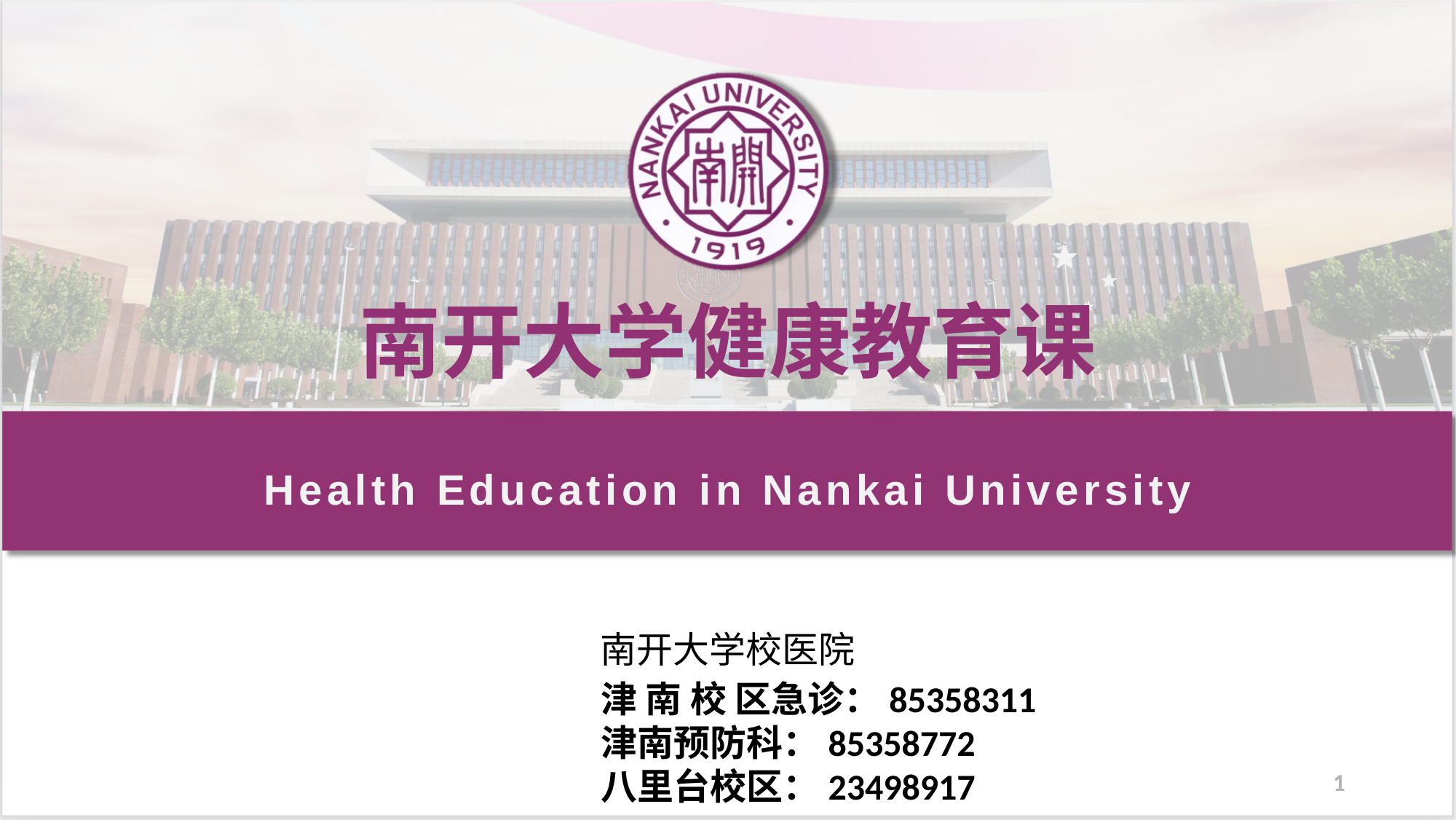

南开大学健康教育课

Health Education in Nankai University
南开大学校医院
津 南 校 区急诊：85358311
津南预防科：85358772
八里台校区：23498917
1